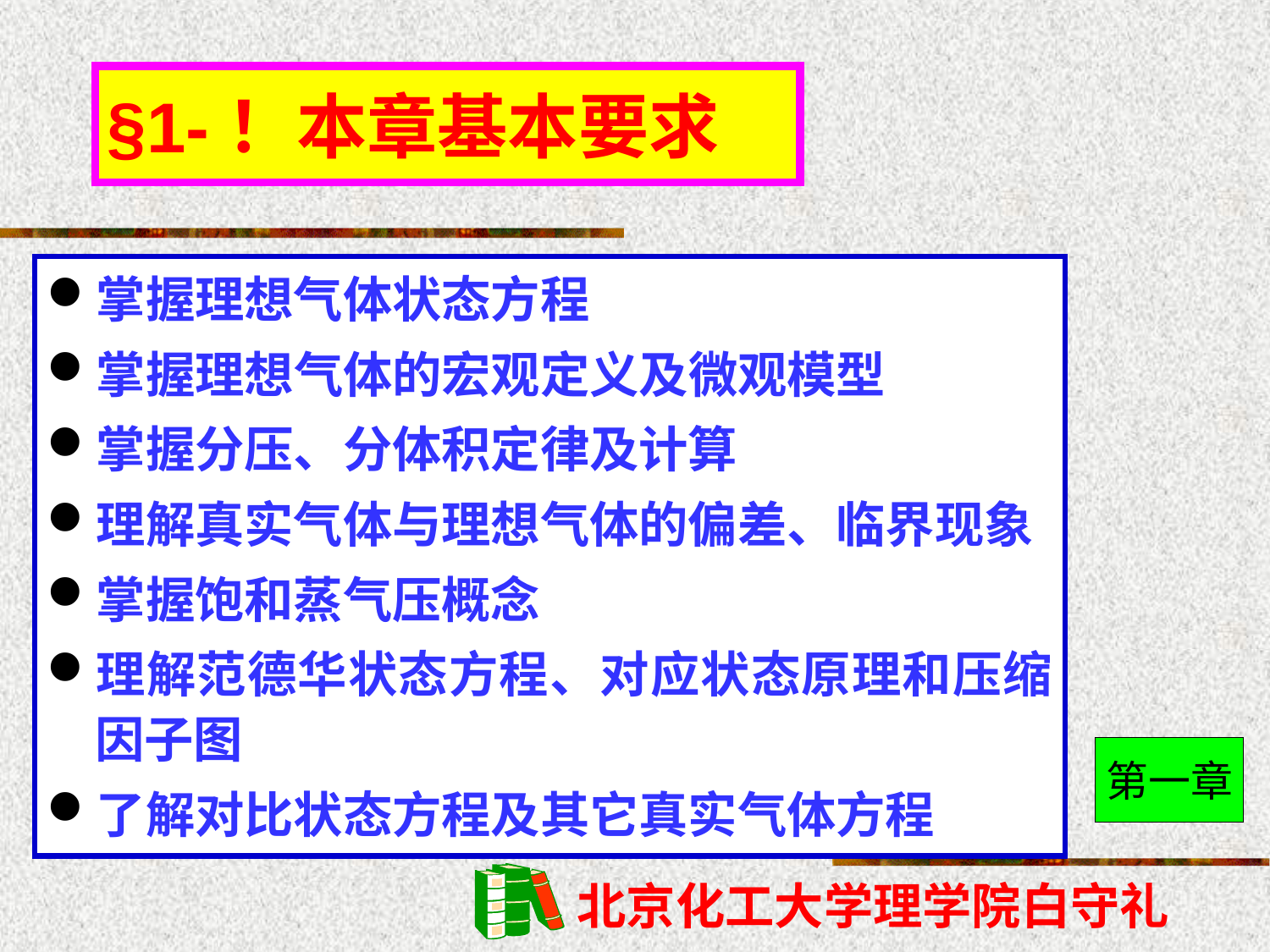

§1-！本章基本要求
掌握理想气体状态方程
掌握理想气体的宏观定义及微观模型
掌握分压、分体积定律及计算
理解真实气体与理想气体的偏差、临界现象
掌握饱和蒸气压概念
理解范德华状态方程、对应状态原理和压缩因子图
了解对比状态方程及其它真实气体方程
第一章